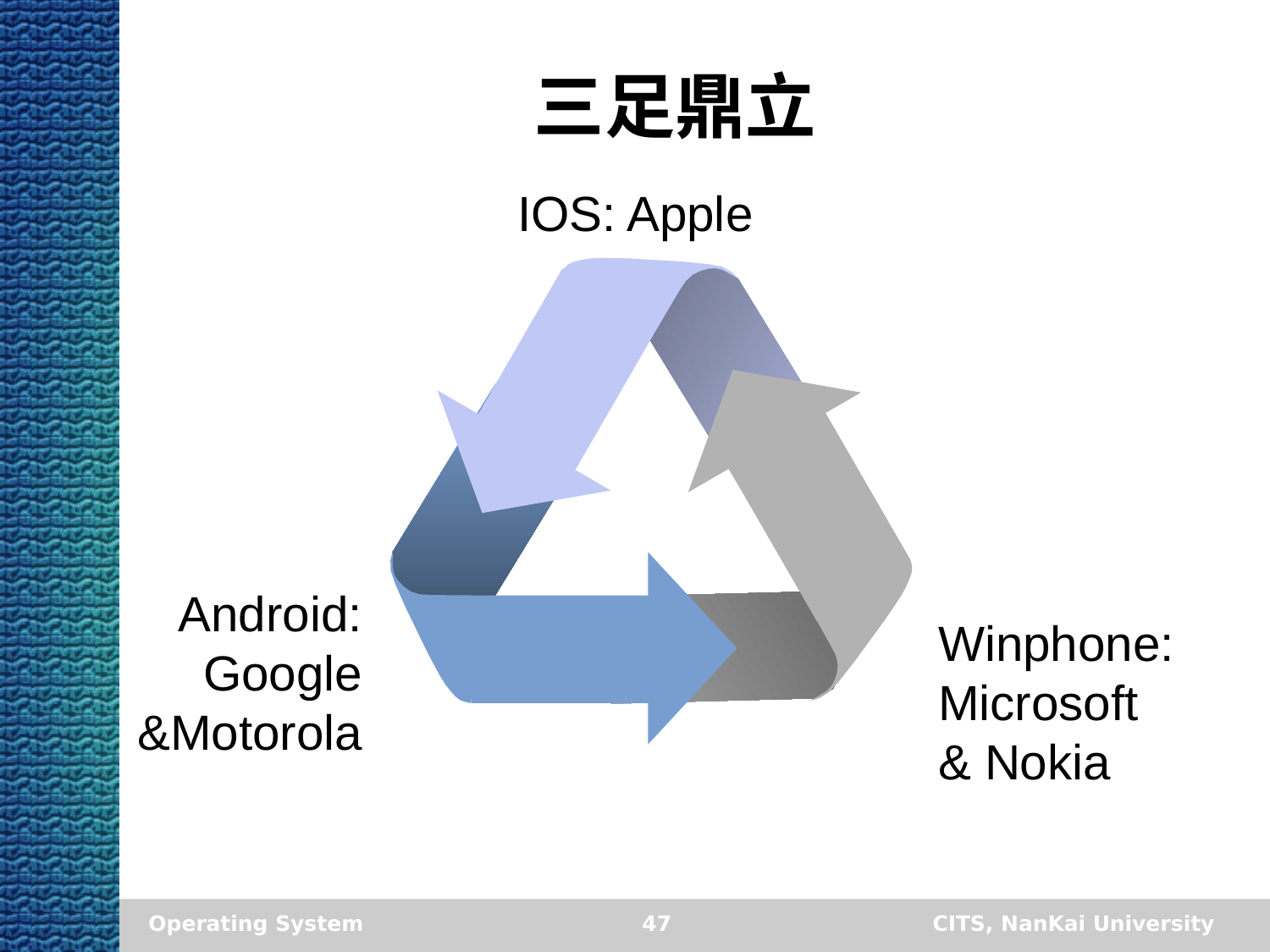

# 三足鼎立
IOS: Apple

Android:
Google
&Motorola
Winphone:
Microsoft
& Nokia
Operating System
47
CITS, NanKai University